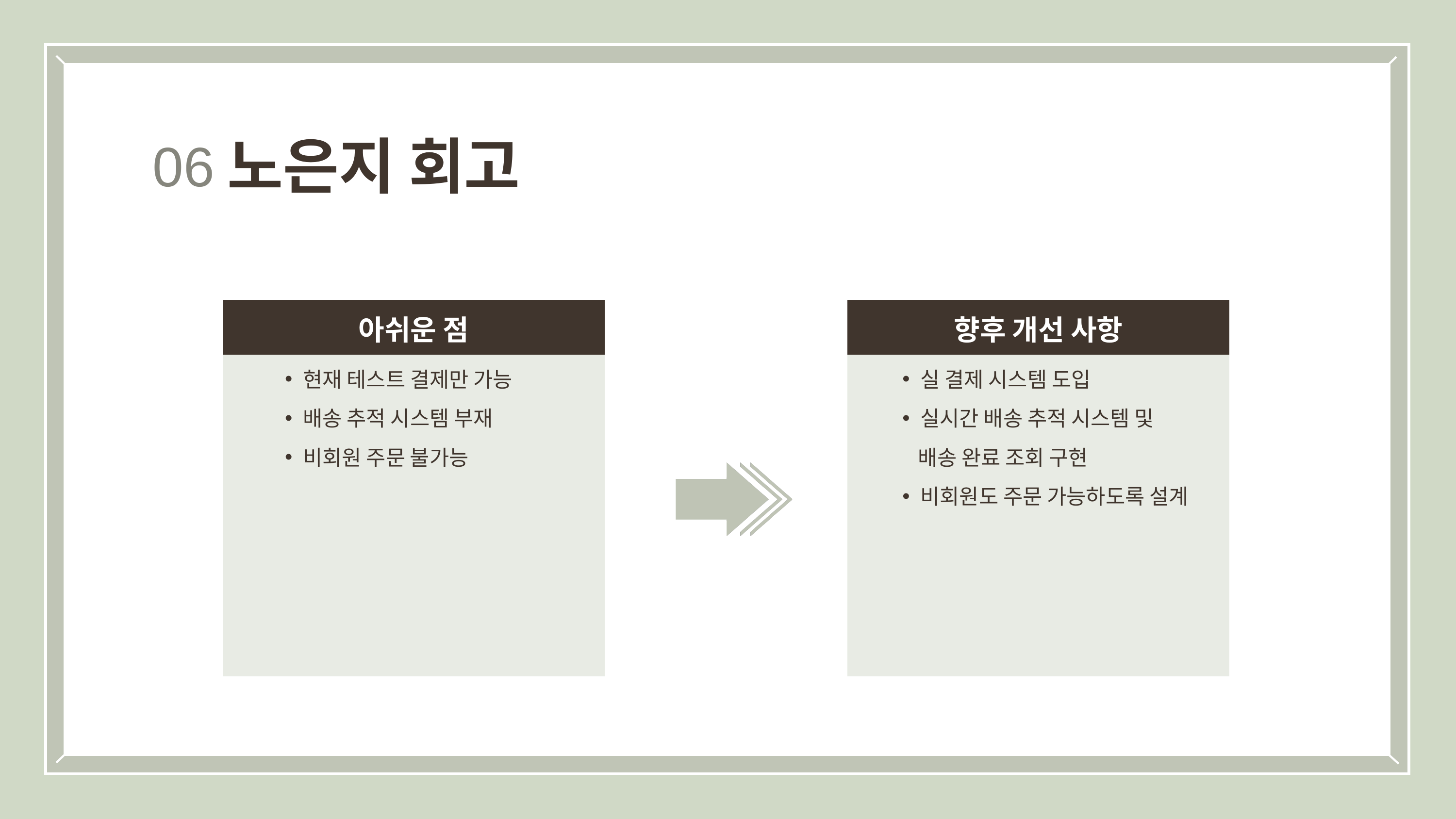

노은지 회고
06

아쉬운 점
향후 개선 사항
현재 테스트 결제만 가능
배송 추적 시스템 부재
비회원 주문 불가능
실 결제 시스템 도입
실시간 배송 추적 시스템 및
      배송 완료 조회 구현
비회원도 주문 가능하도록 설계